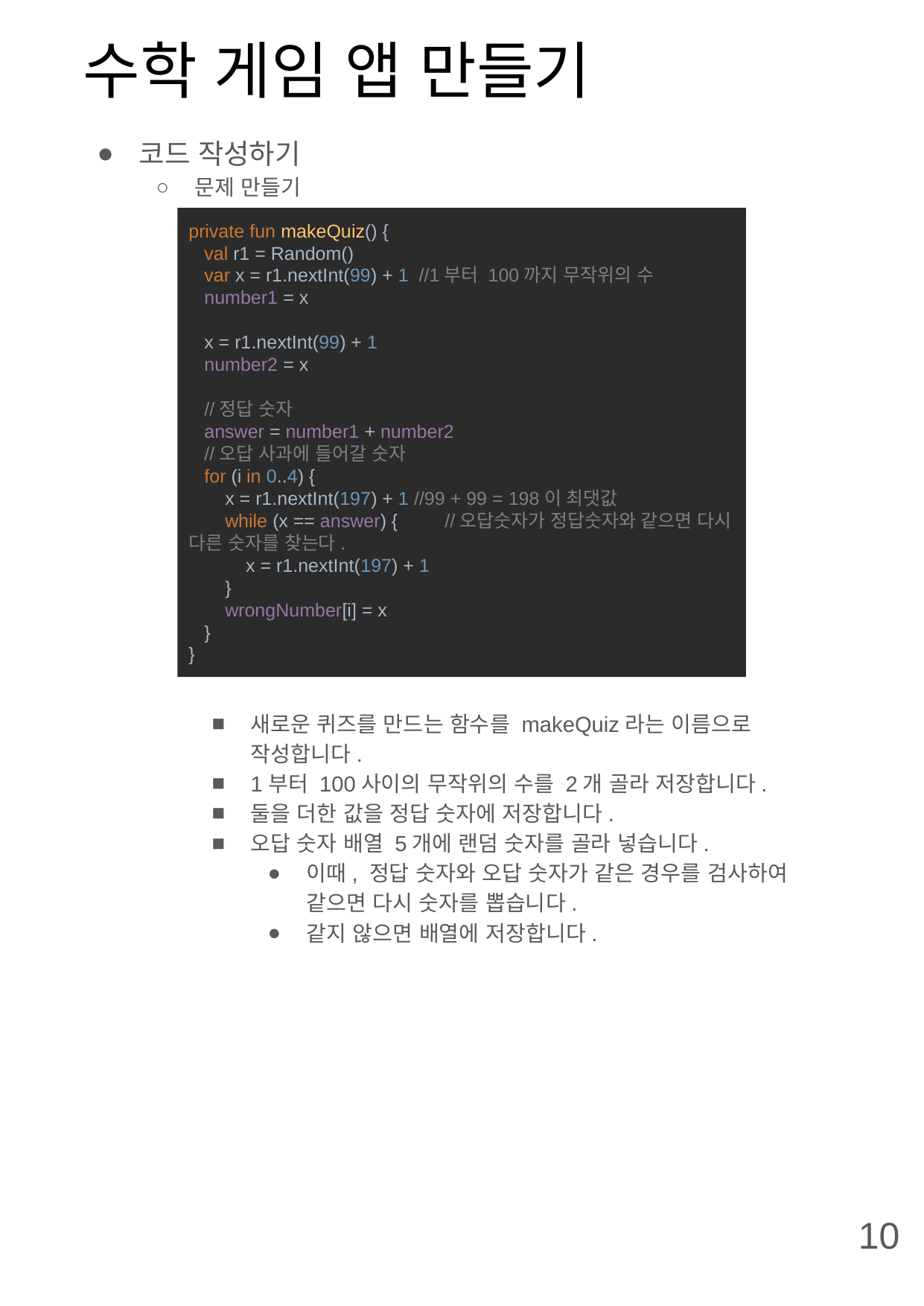

# 수학 게임 앱 만들기
코드 작성하기
문제 만들기

새로운 퀴즈를 만드는 함수를 makeQuiz라는 이름으로 작성합니다.
1부터 100사이의 무작위의 수를 2개 골라 저장합니다.
둘을 더한 값을 정답 숫자에 저장합니다.
오답 숫자 배열 5개에 랜덤 숫자를 골라 넣습니다.
이때, 정답 숫자와 오답 숫자가 같은 경우를 검사하여 같으면 다시 숫자를 뽑습니다.
같지 않으면 배열에 저장합니다.

private fun makeQuiz() {
   val r1 = Random()
   var x = r1.nextInt(99) + 1  //1부터 100까지 무작위의 수
   number1 = x

   x = r1.nextInt(99) + 1
   number2 = x

   //정답 숫자
   answer = number1 + number2
   //오답 사과에 들어갈 숫자
   for (i in 0..4) {
       x = r1.nextInt(197) + 1 //99 + 99 = 198이 최댓값
       while (x == answer) {         //오답숫자가 정답숫자와 같으면 다시 다른 숫자를 찾는다.
           x = r1.nextInt(197) + 1
       }
       wrongNumber[i] = x
   }
}

10